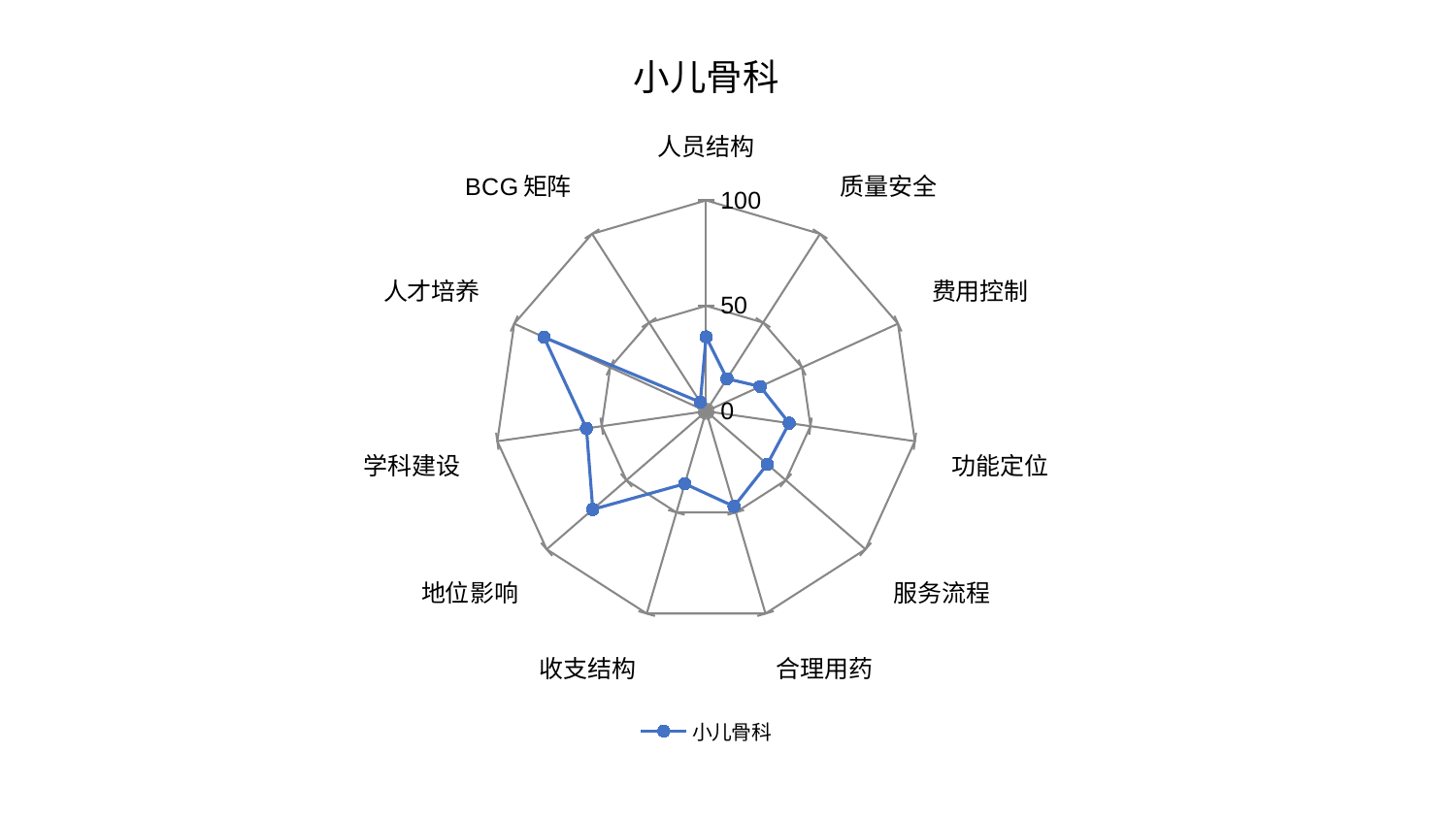

### Chart: 小儿骨科

| Category | 小儿骨科 |
|---|---|
| 人员结构 | 35.28578927528046 |
| 质量安全 | 18.334058710054542 |
| 费用控制 | 28.197572456067583 |
| 功能定位 | 39.809073056288035 |
| 服务流程 | 38.38651256267585 |
| 合理用药 | 47.044360621576445 |
| 收支结构 | 35.86168339687748 |
| 地位影响 | 71.11699946779014 |
| 学科建设 | 57.309305388572255 |
| 人才培养 | 84.5100403719927 |
| BCG矩阵 | 5.090325836278203 |
147